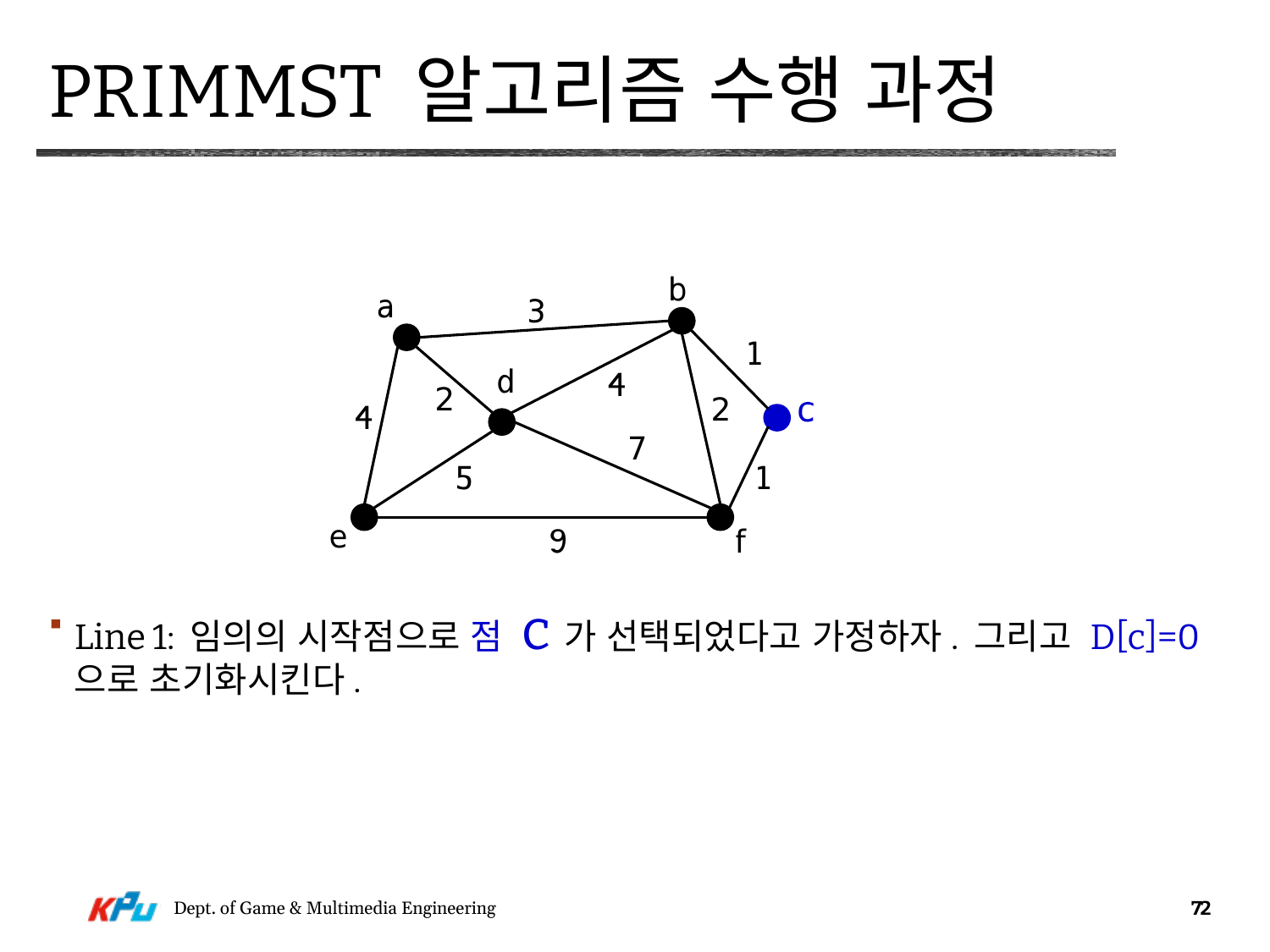

# PrimMST 알고리즘 수행 과정

Line 1: 임의의 시작점으로 점 c가 선택되었다고 가정하자. 그리고 D[c]=0으로 초기화시킨다.
b
a
3

1
d
4
2
c
2
4

7
5
1

e
f
9
Dept. of Game & Multimedia Engineering
72